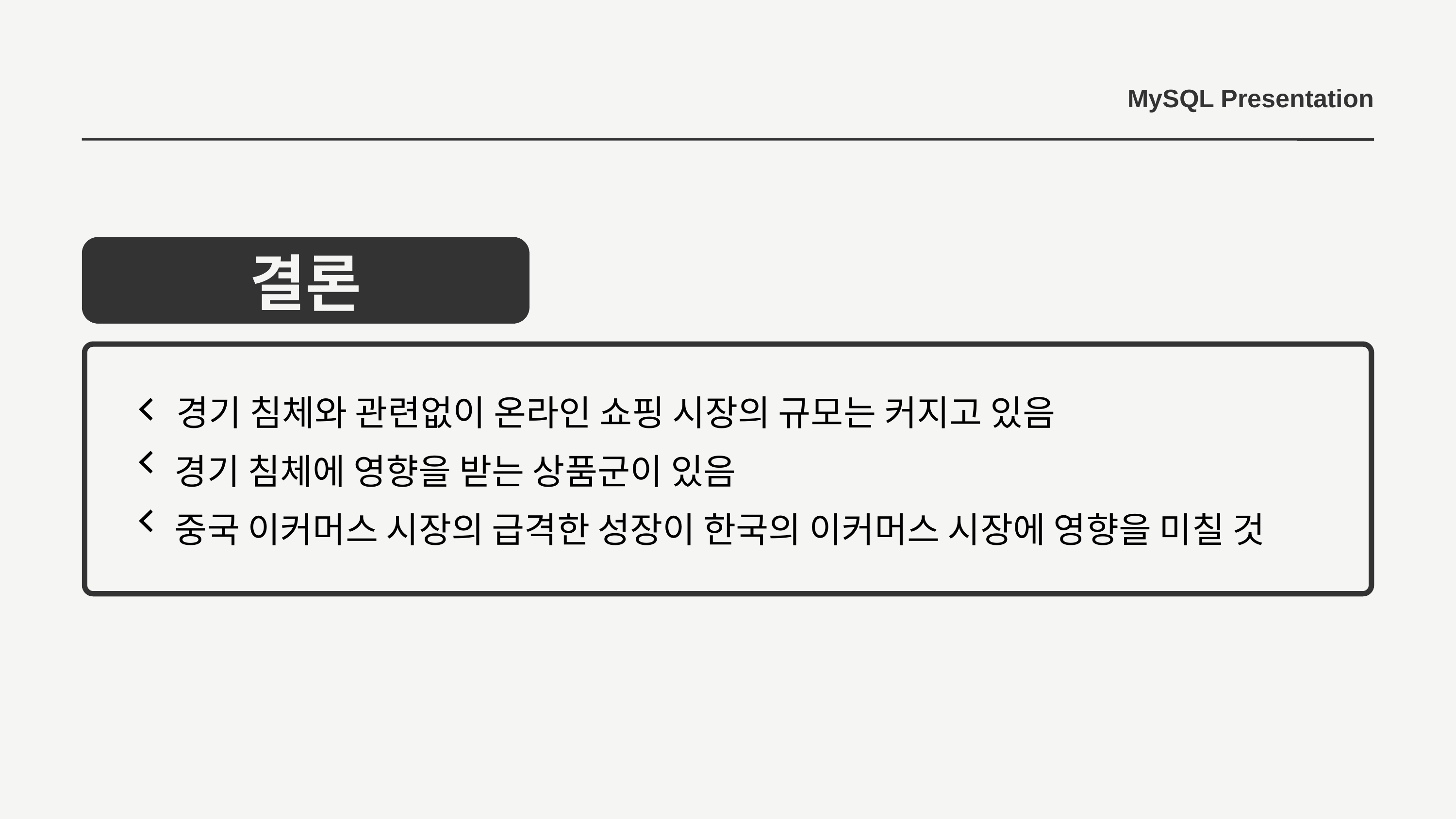

MySQL Presentation

결론

경기 침체와 관련없이 온라인 쇼핑 시장의 규모는 커지고 있음

경기 침체에 영향을 받는 상품군이 있음

중국 이커머스 시장의 급격한 성장이 한국의 이커머스 시장에 영향을 미칠 것